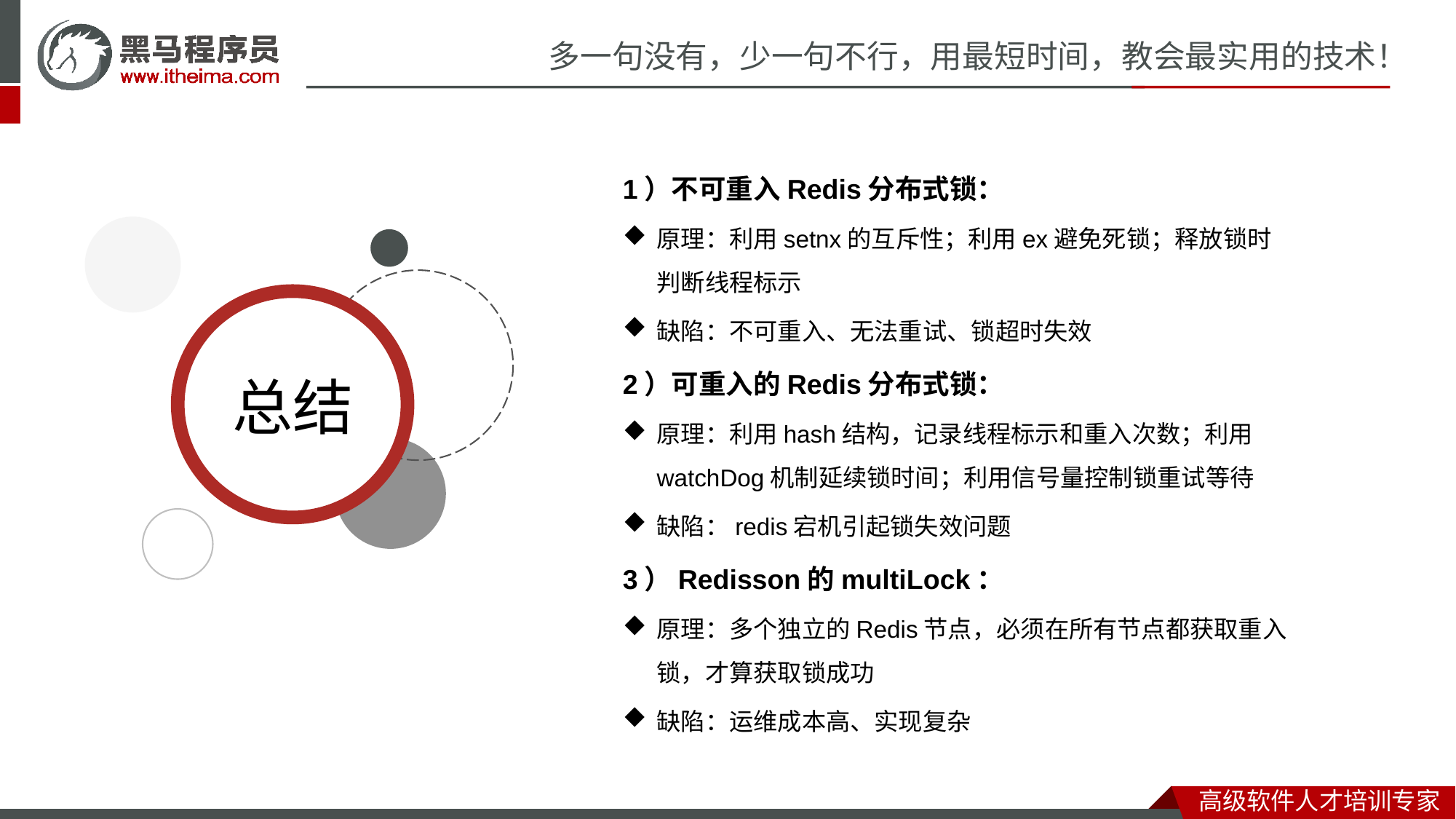

1）不可重入Redis分布式锁：
原理：利用setnx的互斥性；利用ex避免死锁；释放锁时判断线程标示
缺陷：不可重入、无法重试、锁超时失效
2）可重入的Redis分布式锁：
原理：利用hash结构，记录线程标示和重入次数；利用watchDog机制延续锁时间；利用信号量控制锁重试等待
缺陷：redis宕机引起锁失效问题
3）Redisson的multiLock：
原理：多个独立的Redis节点，必须在所有节点都获取重入锁，才算获取锁成功
缺陷：运维成本高、实现复杂